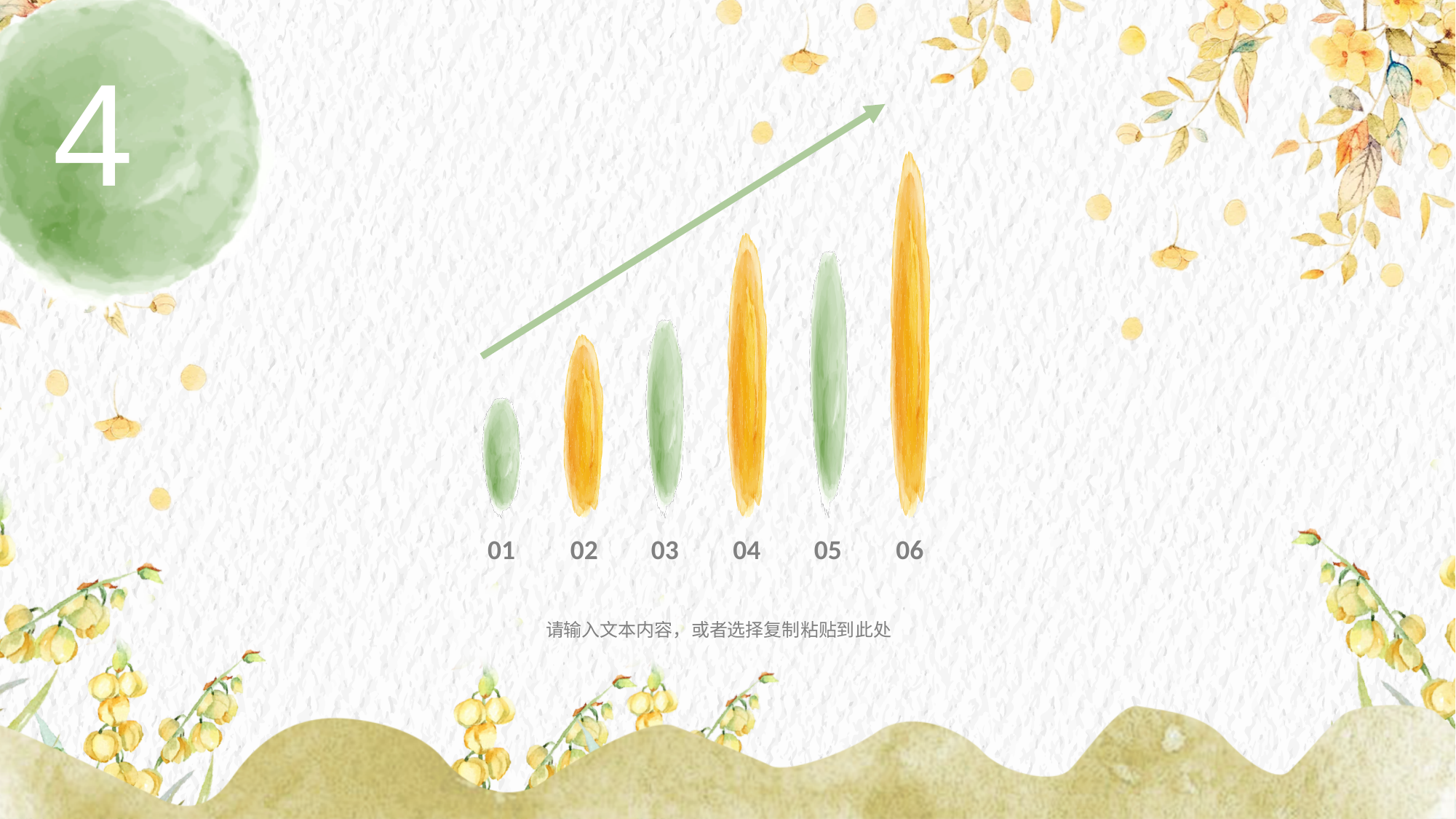

01
02
03
04
05
06
请输入文本内容，或者选择复制粘贴到此处